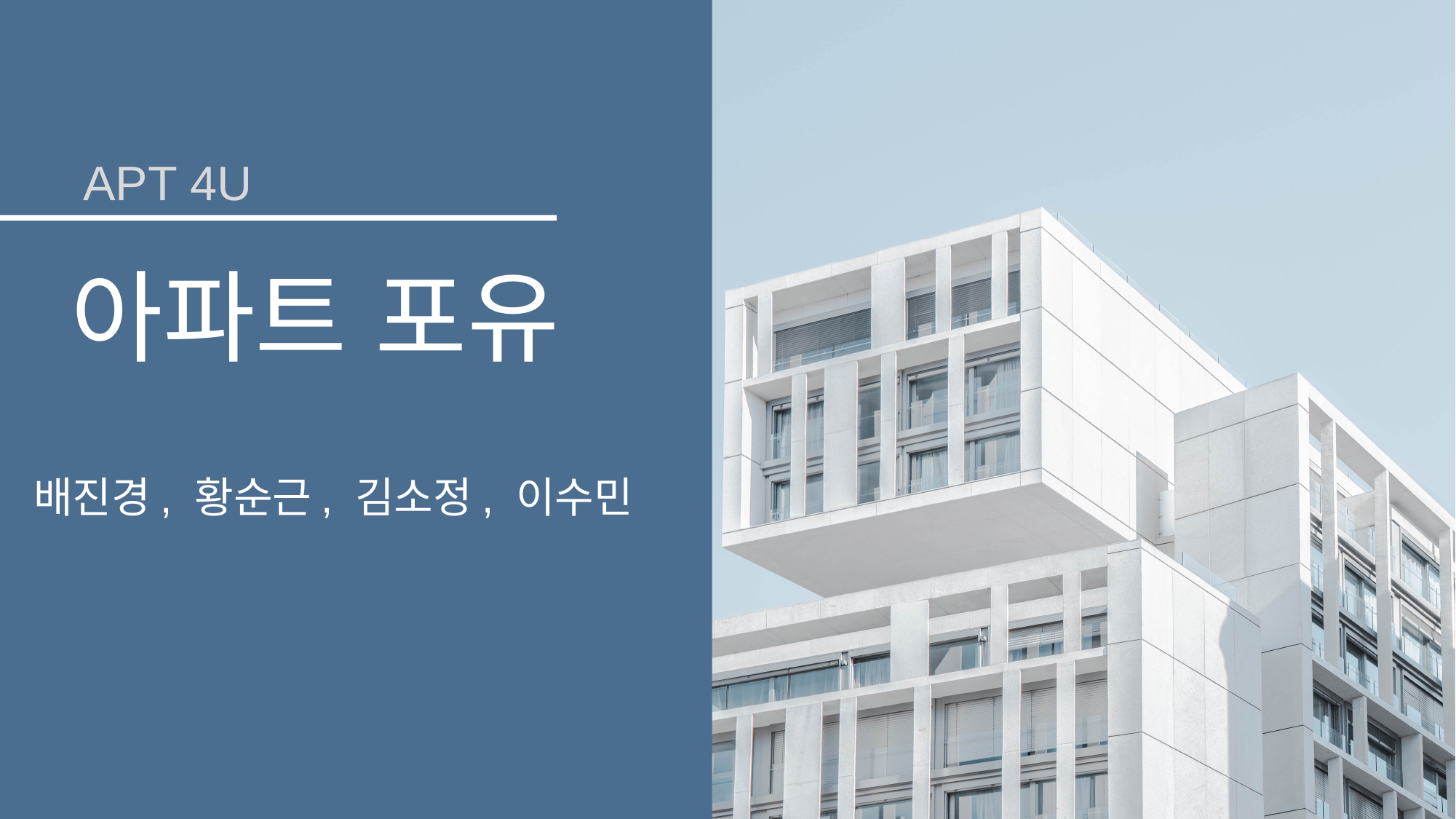

APT 4U

아파트 포유
배진경, 황순근, 김소정, 이수민
ⓒSaebyeol Yu. Saebyeol’s PowerPoint